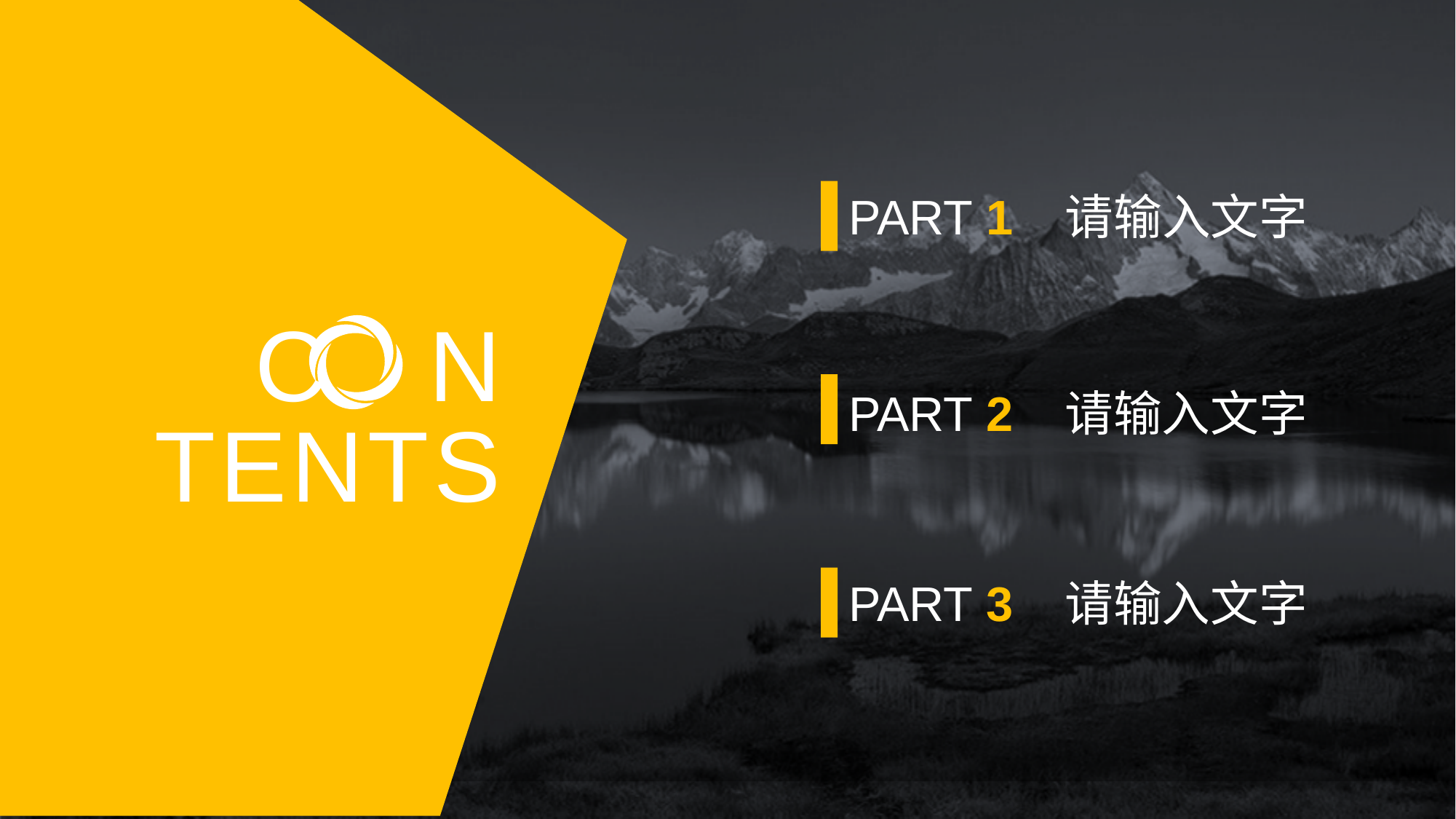

PART 1   请输入文字

PART 2   请输入文字

PART 3   请输入文字

C   N
TENTS